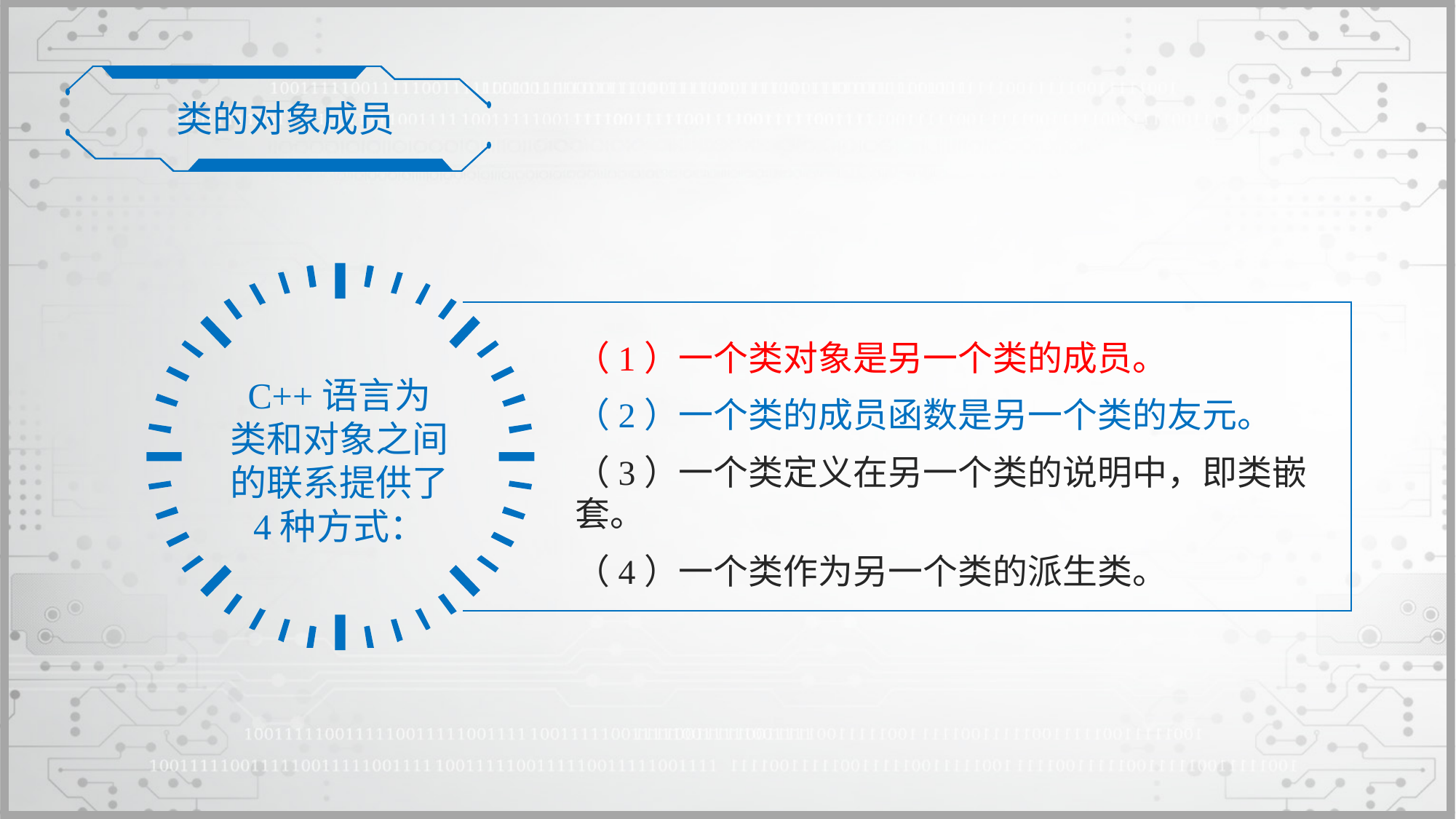

类的对象成员

C++语言为类和对象之间的联系提供了4种方式：

（1）一个类对象是另一个类的成员。
（2）一个类的成员函数是另一个类的友元。
（3）一个类定义在另一个类的说明中，即类嵌套。
（4）一个类作为另一个类的派生类。